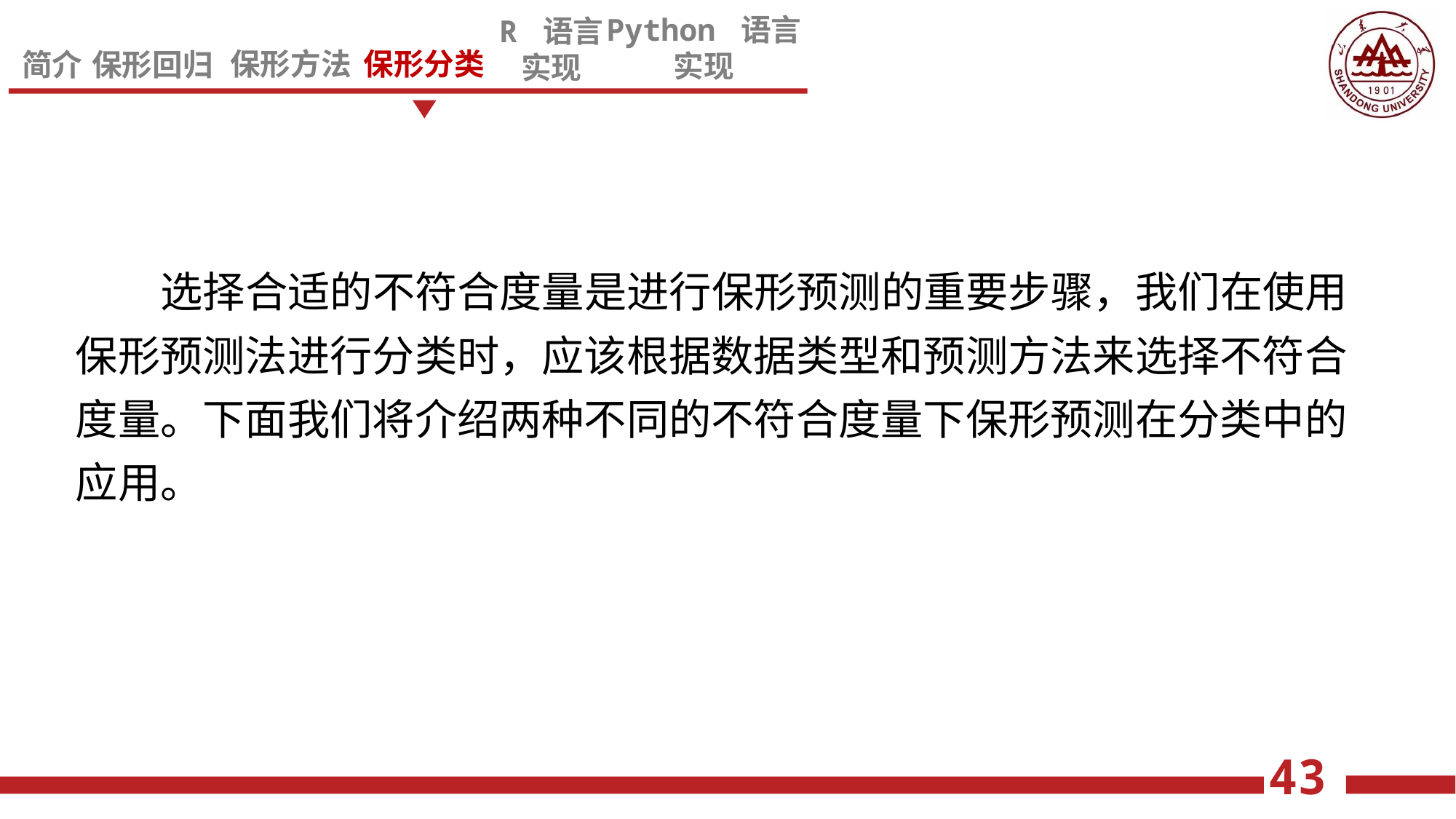

选择合适的不符合度量是进行保形预测的重要步骤，我们在使用保形预测法进行分类时，应该根据数据类型和预测方法来选择不符合度量。下面我们将介绍两种不同的不符合度量下保形预测在分类中的应用。